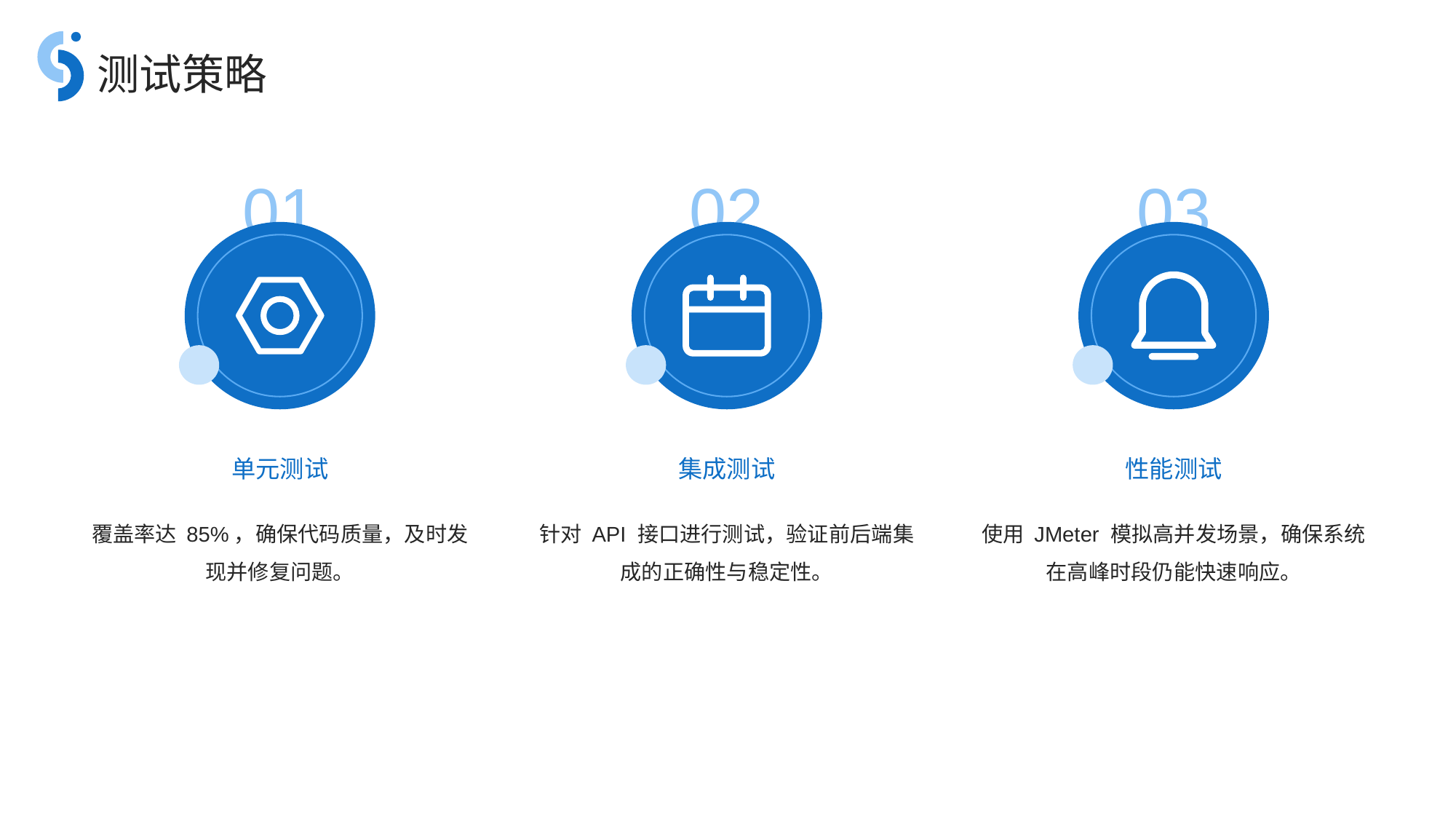

测试策略

01
02
03

单元测试
集成测试
性能测试
覆盖率达 85%，确保代码质量，及时发现并修复问题。
针对 API 接口进行测试，验证前后端集成的正确性与稳定性。
使用 JMeter 模拟高并发场景，确保系统在高峰时段仍能快速响应。